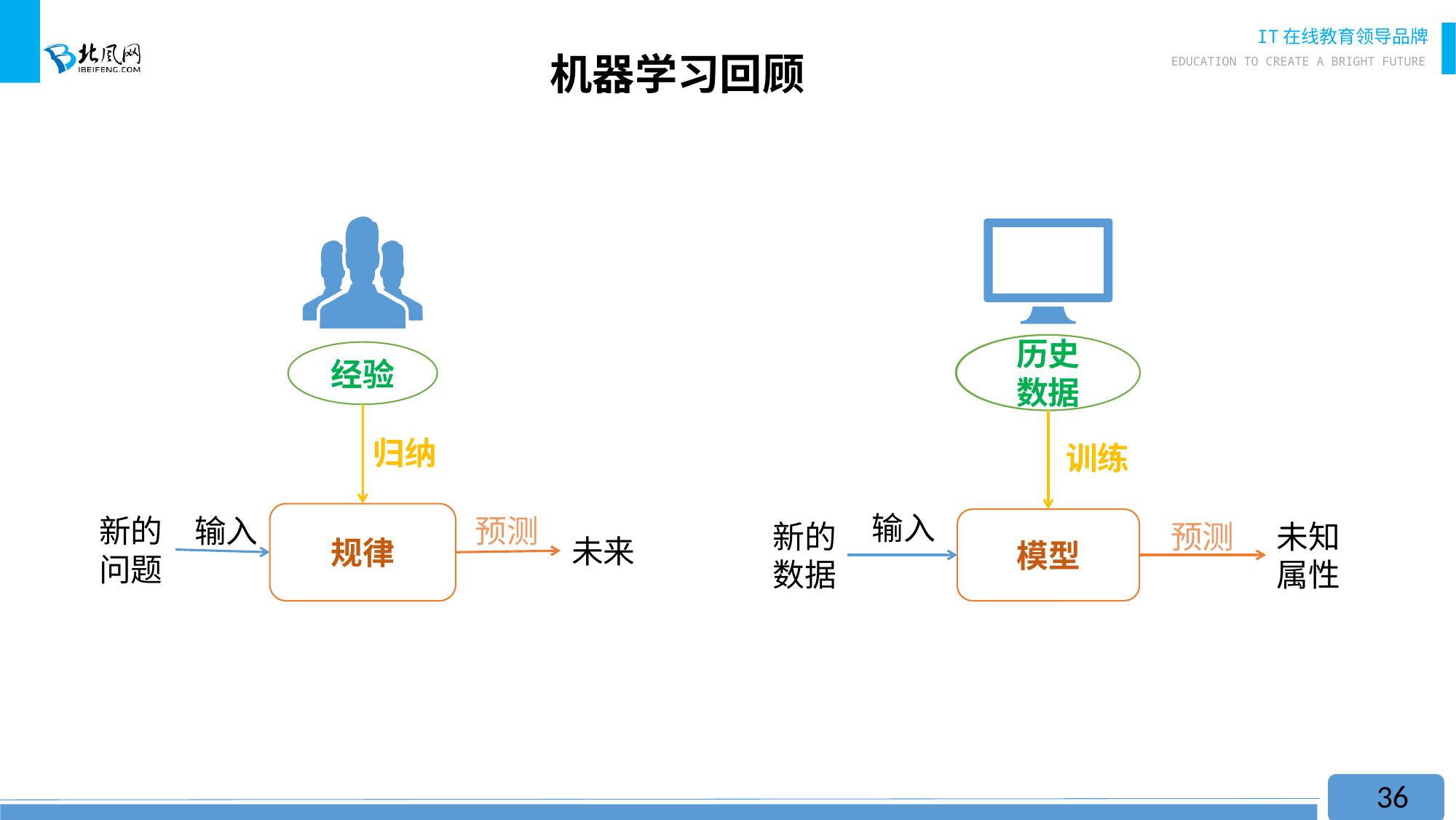

# 机器学习回顾

经验
归纳
规律
新的
问题
输入
预测
未来

历史数据
历史
数据
训练
输入
模型
新的
数据
预测
未知
属性